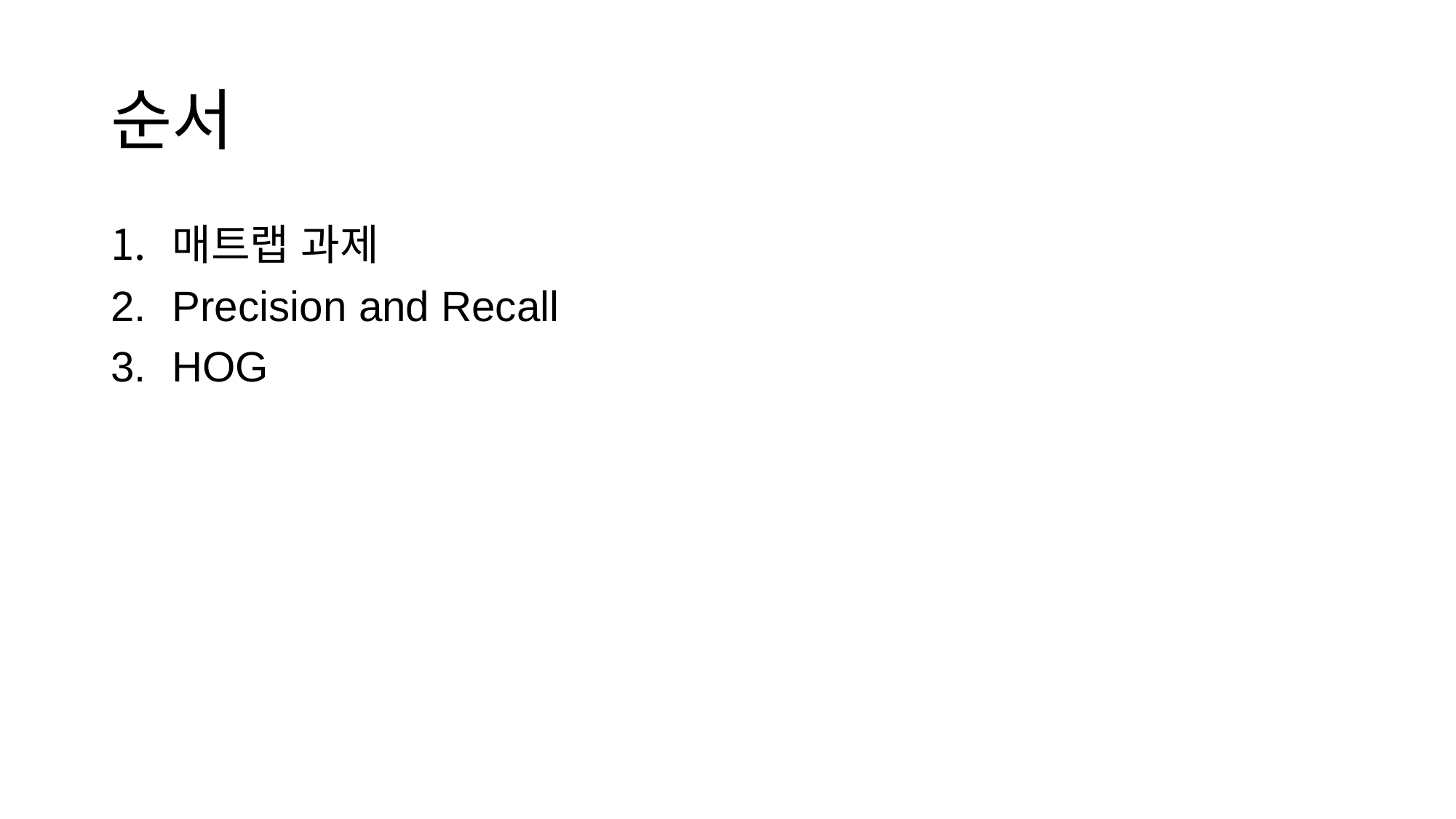

# 순서
매트랩 과제
Precision and Recall
HOG